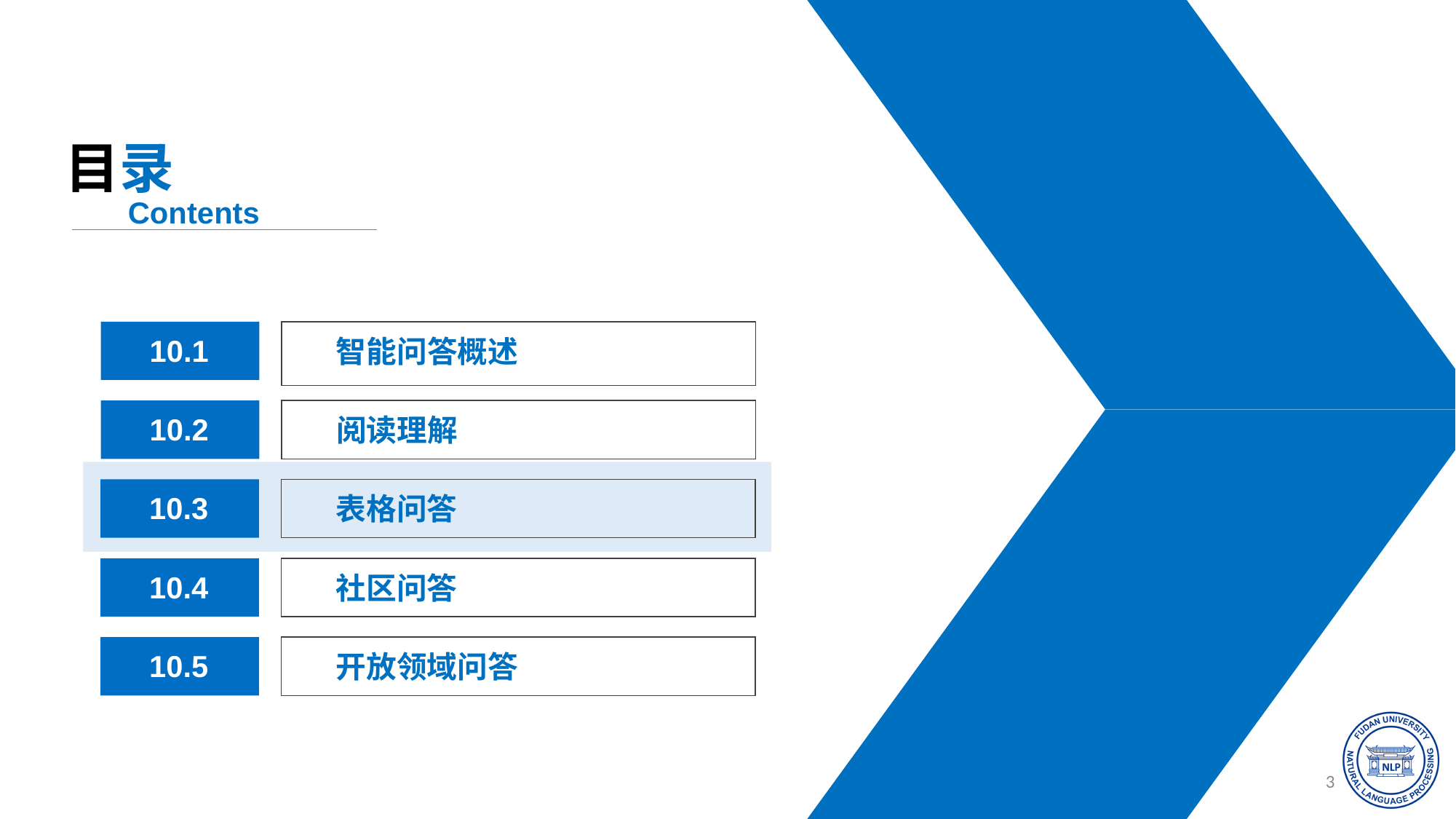

目录
Contents

智能问答概述

10.1

10.2

阅读理解

10.3

表格问答

10.4

社区问答

10.5

开放领域问答
33